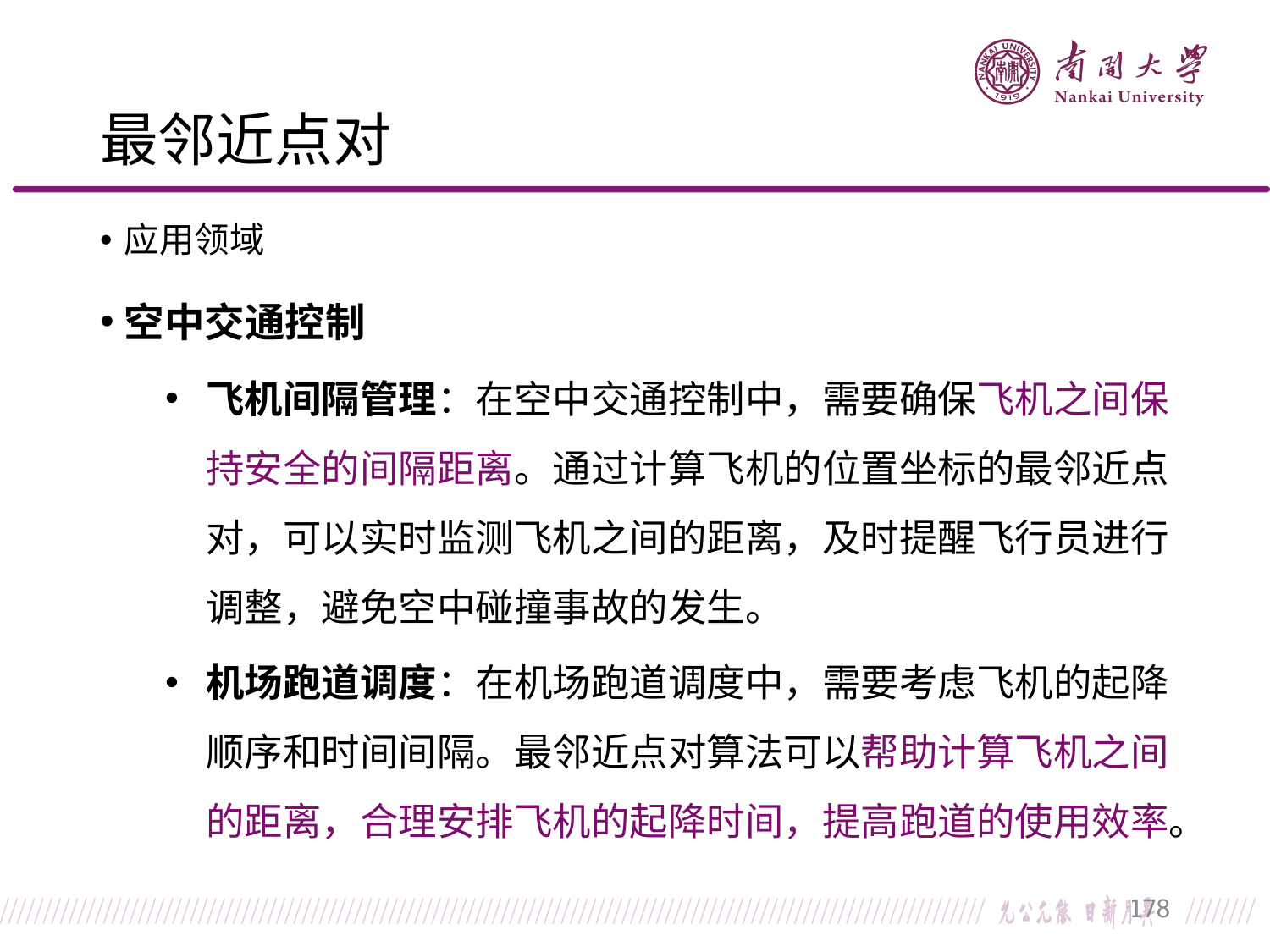

# 最邻近点对
应用领域
空中交通控制
飞机间隔管理：在空中交通控制中，需要确保飞机之间保持安全的间隔距离。通过计算飞机的位置坐标的最邻近点对，可以实时监测飞机之间的距离，及时提醒飞行员进行调整，避免空中碰撞事故的发生。
机场跑道调度：在机场跑道调度中，需要考虑飞机的起降顺序和时间间隔。最邻近点对算法可以帮助计算飞机之间的距离，合理安排飞机的起降时间，提高跑道的使用效率。

178